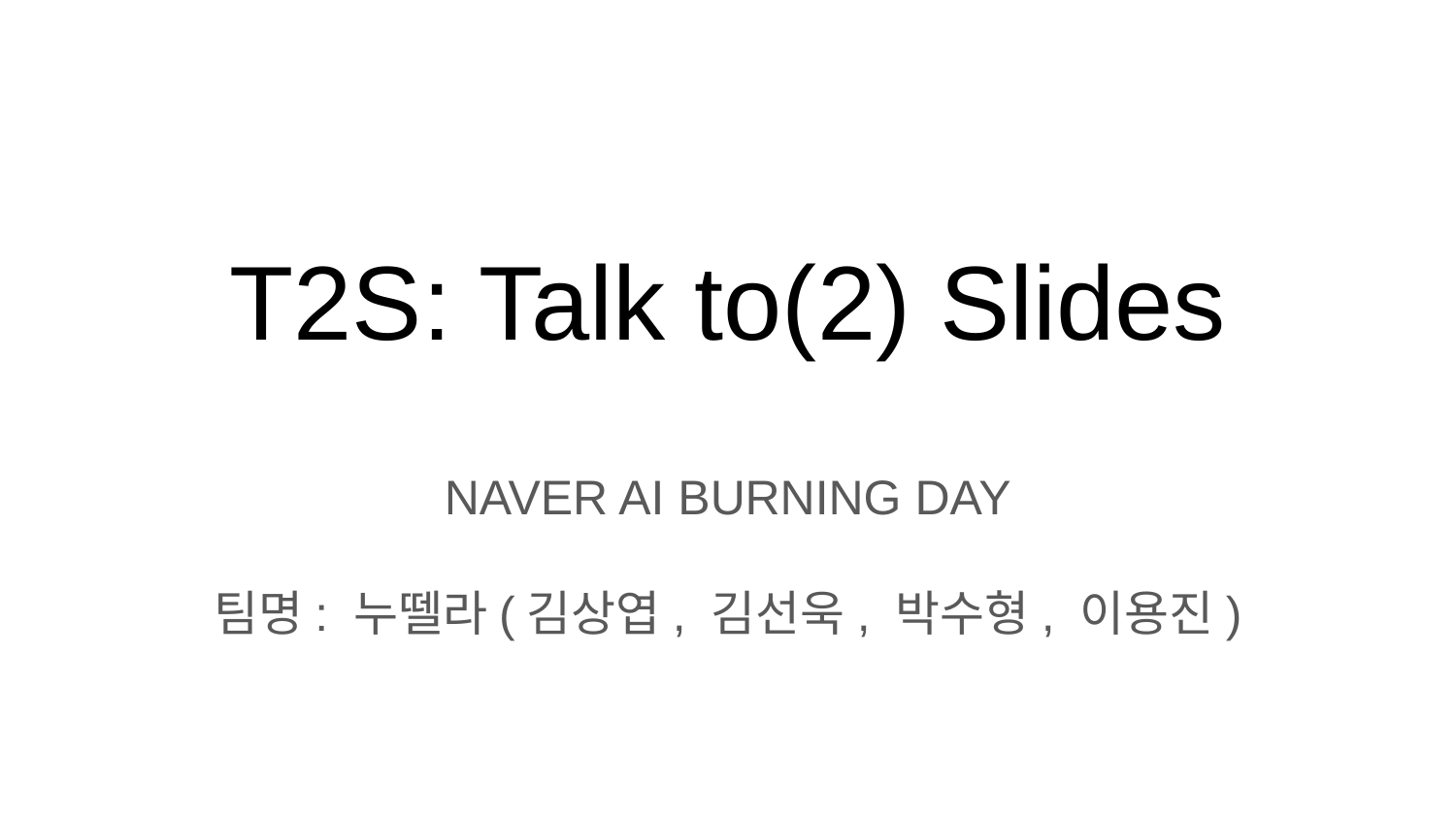

# T2S: Talk to(2) Slides
NAVER AI BURNING DAY

팀명: 누뗄라(김상엽, 김선욱, 박수형, 이용진)